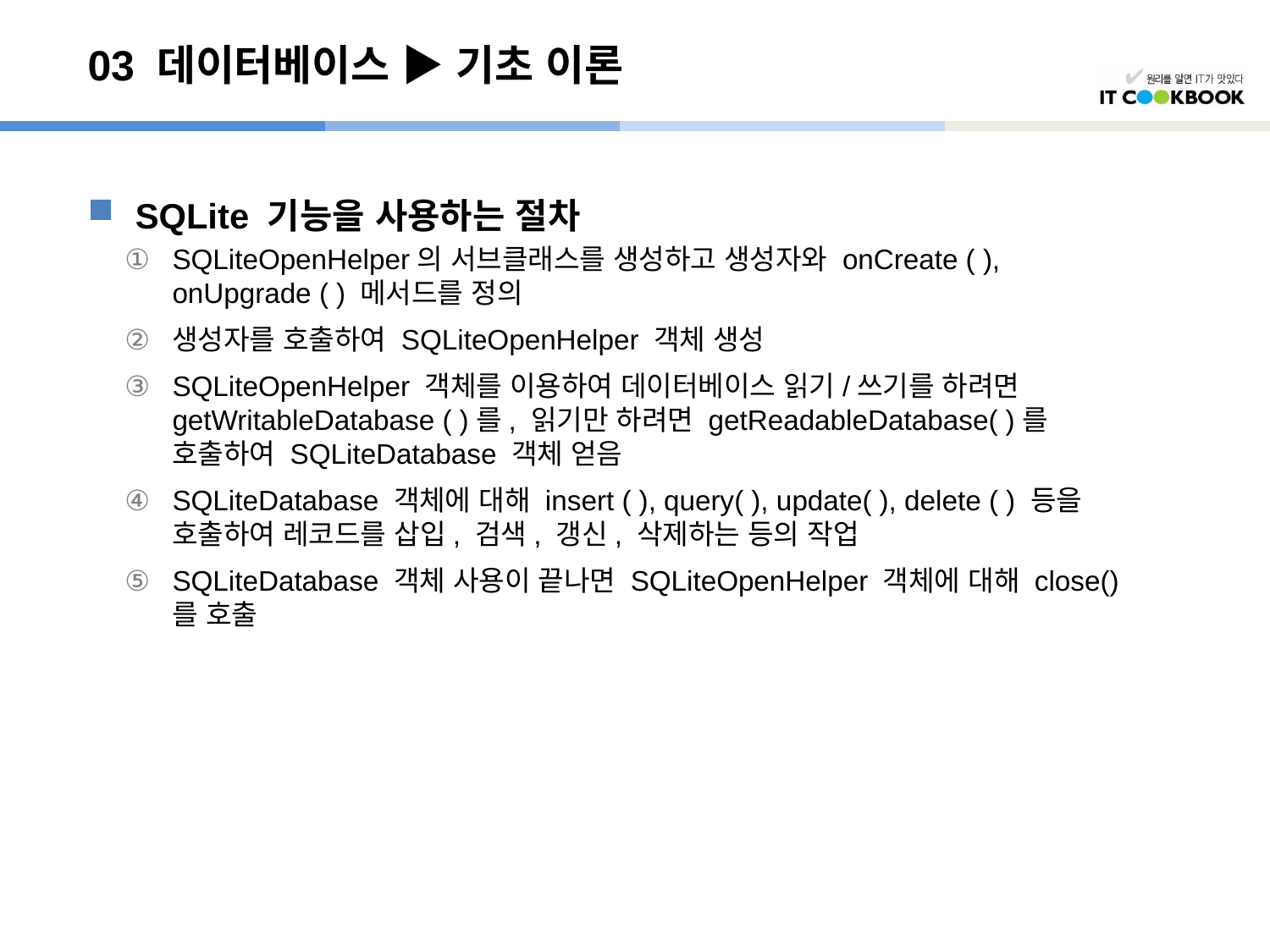

# 03 데이터베이스 ▶ 기초 이론
SQLite 기능을 사용하는 절차
SQLiteOpenHelper의 서브클래스를 생성하고 생성자와 onCreate ( ), onUpgrade ( ) 메서드를 정의
생성자를 호출하여 SQLiteOpenHelper 객체 생성
SQLiteOpenHelper 객체를 이용하여 데이터베이스 읽기/쓰기를 하려면 getWritableDatabase ( )를, 읽기만 하려면 getReadableDatabase( )를 호출하여 SQLiteDatabase 객체 얻음
SQLiteDatabase 객체에 대해 insert ( ), query( ), update( ), delete ( ) 등을 호출하여 레코드를 삽입, 검색, 갱신, 삭제하는 등의 작업
SQLiteDatabase 객체 사용이 끝나면 SQLiteOpenHelper 객체에 대해 close()를 호출